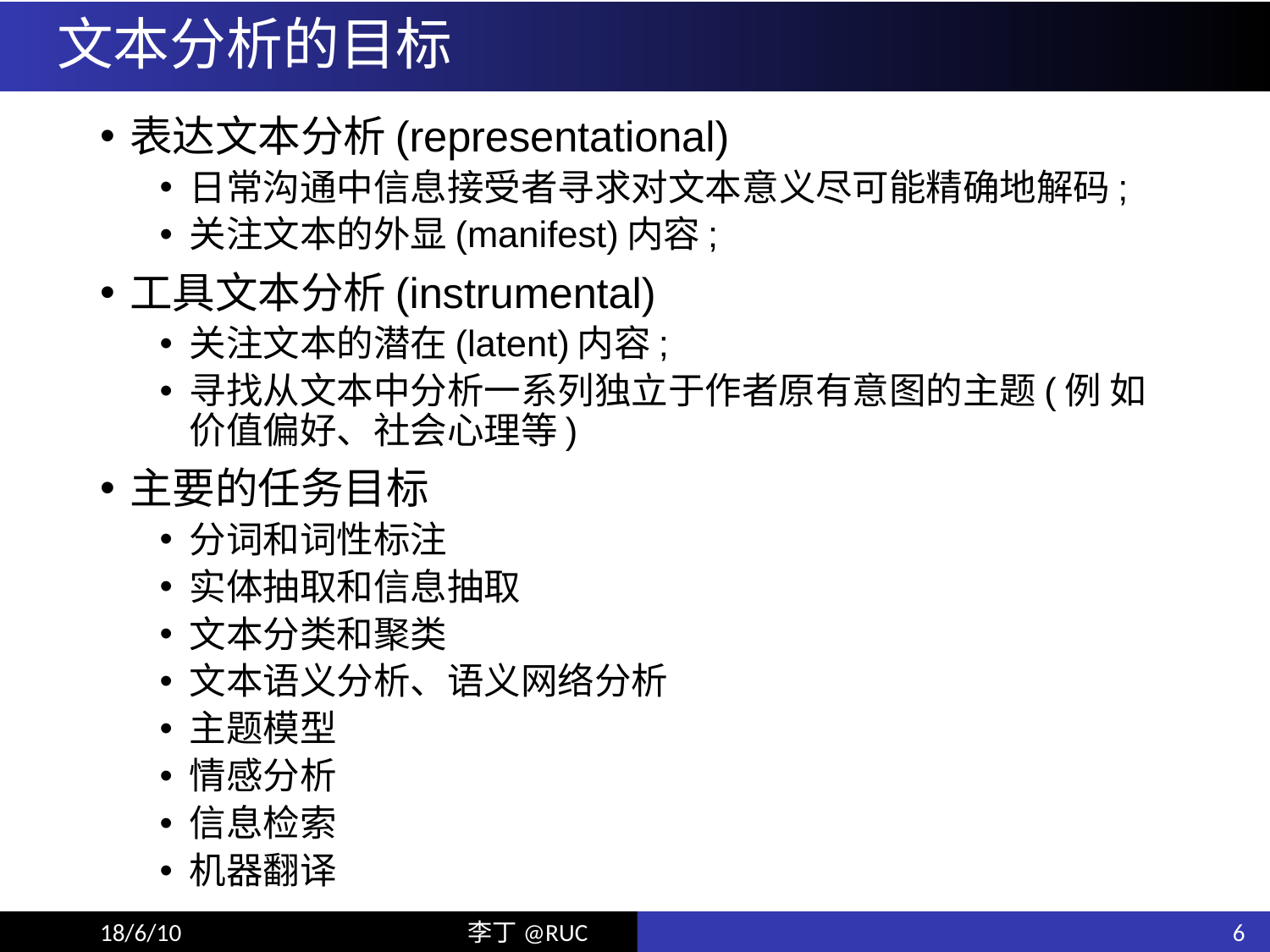

# 文本分析的目标
表达文本分析(representational)
日常沟通中信息接受者寻求对文本意义尽可能精确地解码;
关注文本的外显(manifest)内容;
工具文本分析(instrumental)
关注文本的潜在(latent)内容;
寻找从文本中分析一系列独立于作者原有意图的主题(例 如价值偏好、社会心理等)
主要的任务目标
分词和词性标注
实体抽取和信息抽取
文本分类和聚类
文本语义分析、语义网络分析
主题模型
情感分析
信息检索
机器翻译
6
18/6/10
李丁@RUC